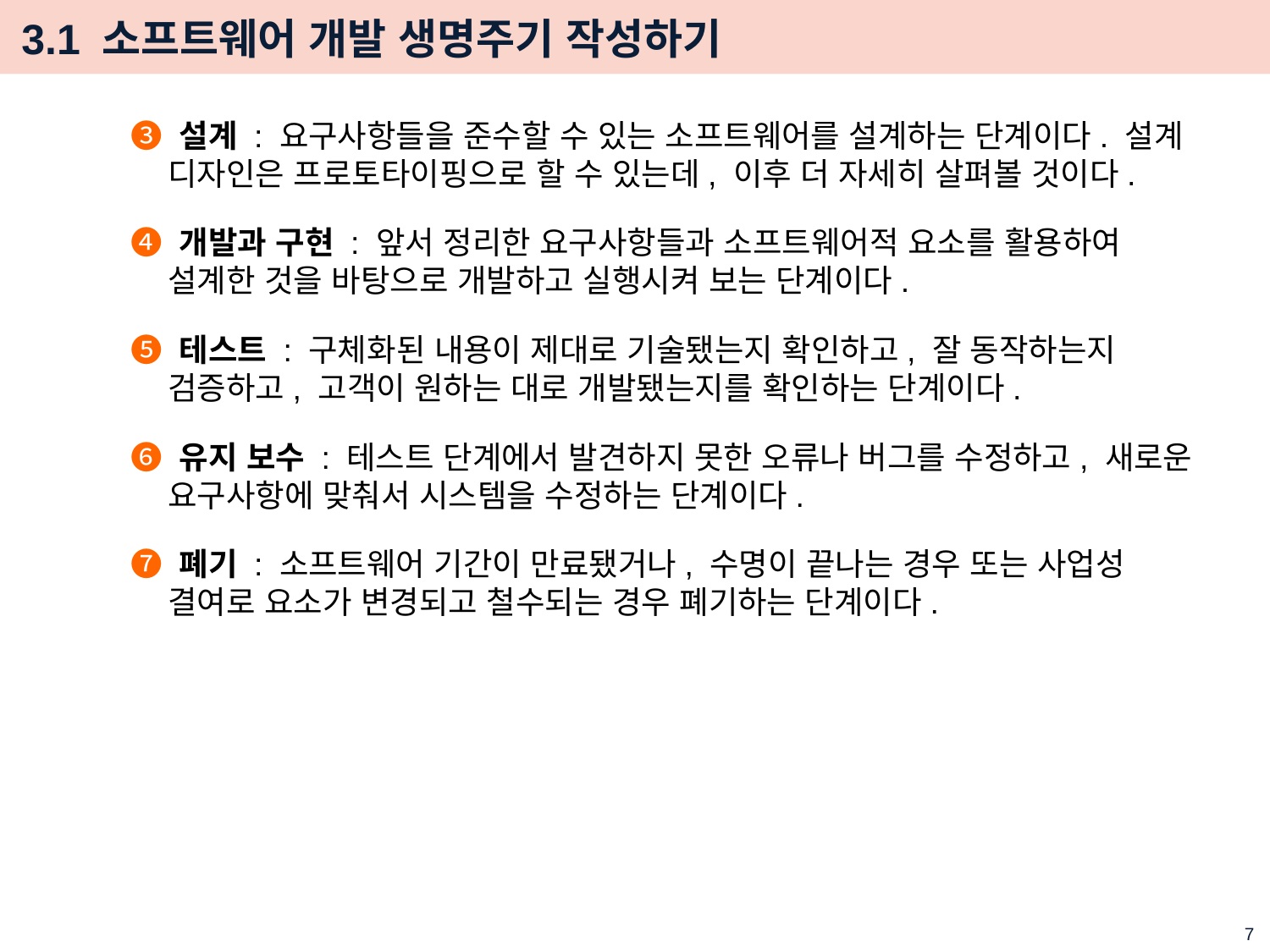

# 3.1 소프트웨어 개발 생명주기 작성하기
❸ 설계 : 요구사항들을 준수할 수 있는 소프트웨어를 설계하는 단계이다. 설계 디자인은 프로토타이핑으로 할 수 있는데, 이후 더 자세히 살펴볼 것이다.

❹ 개발과 구현 : 앞서 정리한 요구사항들과 소프트웨어적 요소를 활용하여 설계한 것을 바탕으로 개발하고 실행시켜 보는 단계이다.

❺ 테스트 : 구체화된 내용이 제대로 기술됐는지 확인하고, 잘 동작하는지 검증하고, 고객이 원하는 대로 개발됐는지를 확인하는 단계이다.

❻ 유지 보수 : 테스트 단계에서 발견하지 못한 오류나 버그를 수정하고, 새로운 요구사항에 맞춰서 시스템을 수정하는 단계이다.

❼ 폐기 : 소프트웨어 기간이 만료됐거나, 수명이 끝나는 경우 또는 사업성 결여로 요소가 변경되고 철수되는 경우 폐기하는 단계이다.